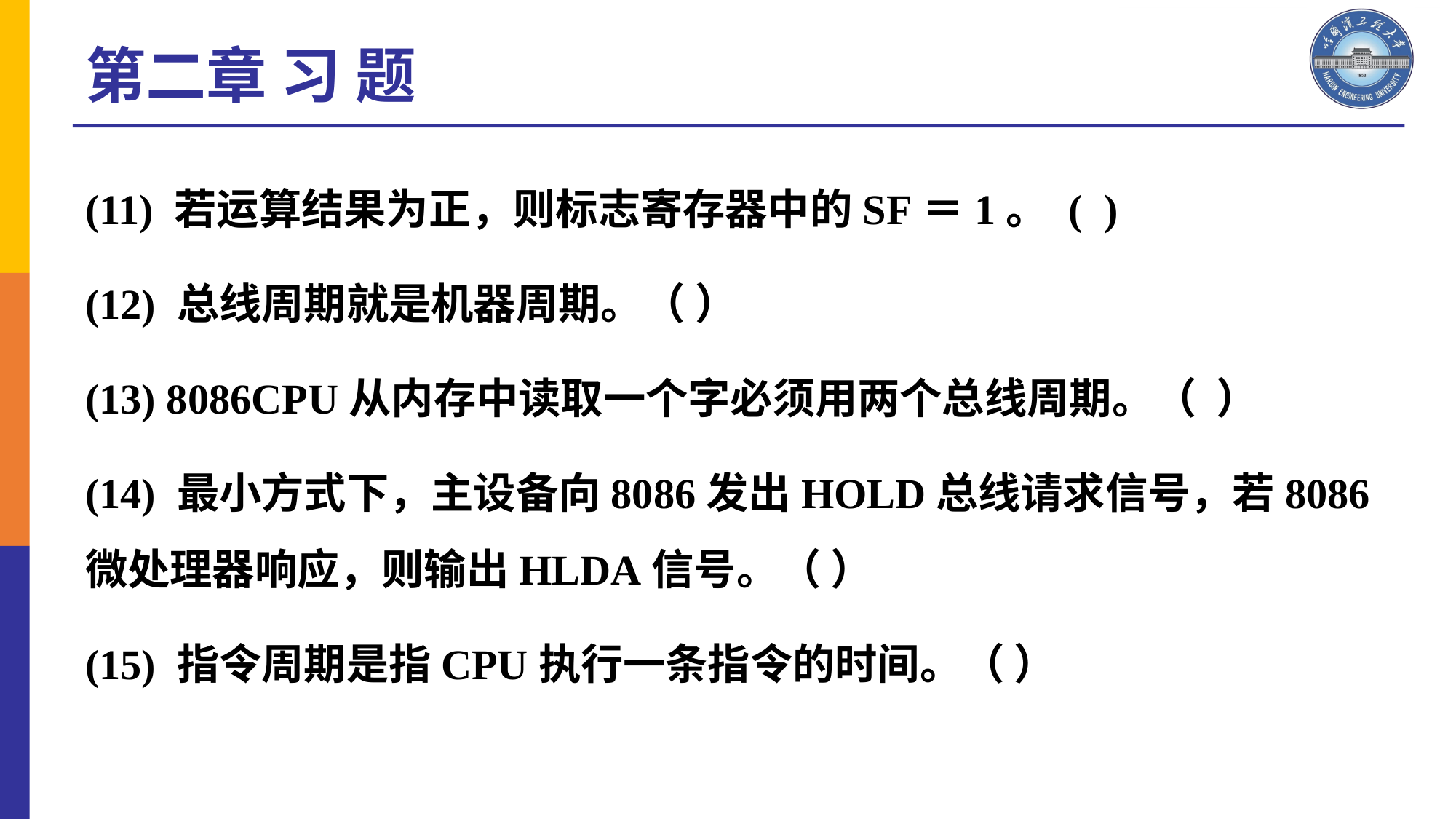

第二章 习 题
(11) 若运算结果为正，则标志寄存器中的SF＝1。 (  )
(12) 总线周期就是机器周期。（ ）
(13) 8086CPU从内存中读取一个字必须用两个总线周期。（  ）
(14) 最小方式下，主设备向8086发出HOLD总线请求信号，若8086微处理器响应，则输出HLDA信号。（ ）
(15) 指令周期是指CPU执行一条指令的时间。（ ）